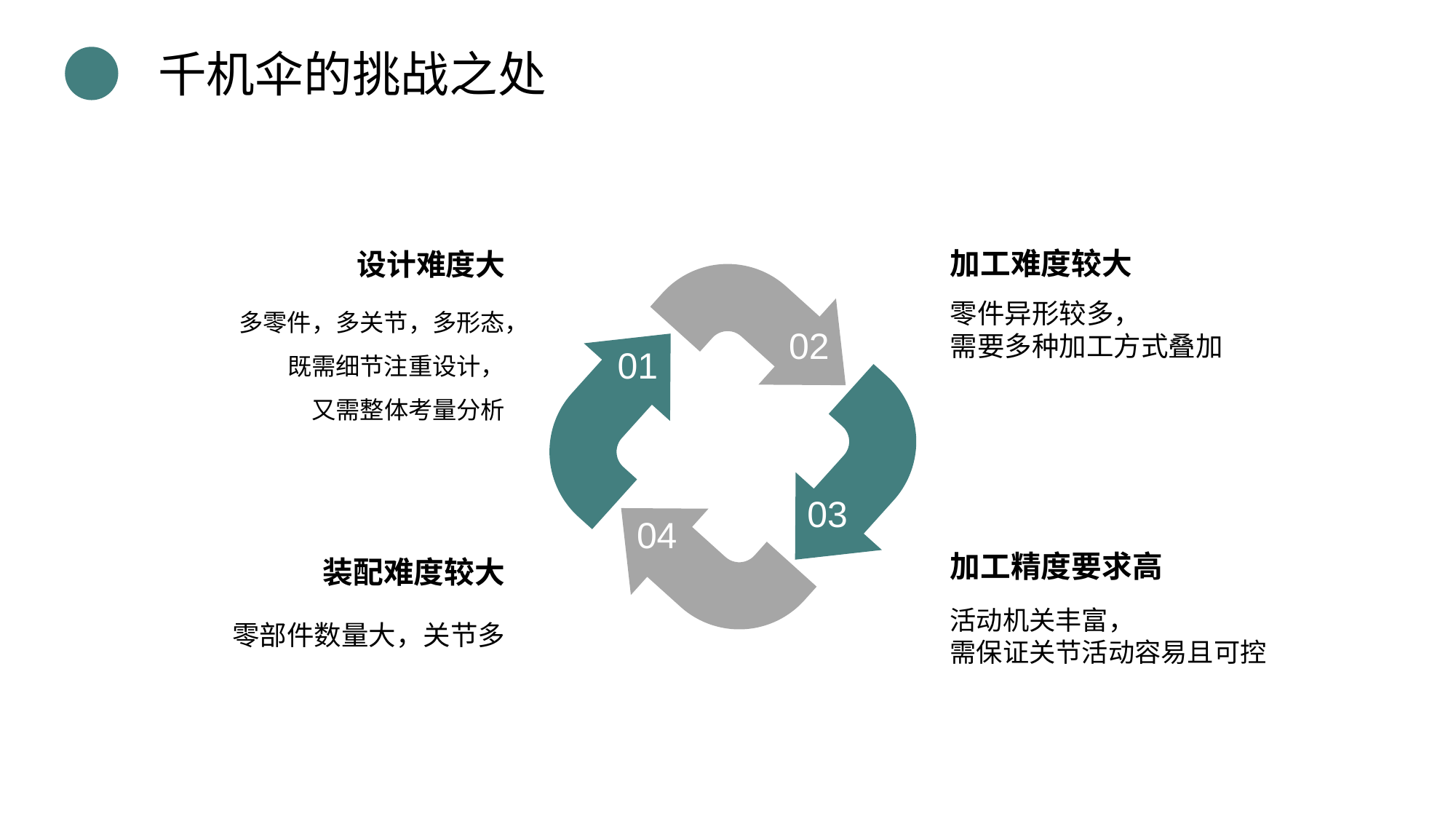

千机伞的挑战之处

加工难度较大
设计难度大

02
01

03

04
多零件，多关节，多形态，
既需细节注重设计，
又需整体考量分析
零件异形较多，
需要多种加工方式叠加

加工精度要求高
装配难度较大
活动机关丰富，
需保证关节活动容易且可控
零部件数量大，关节多